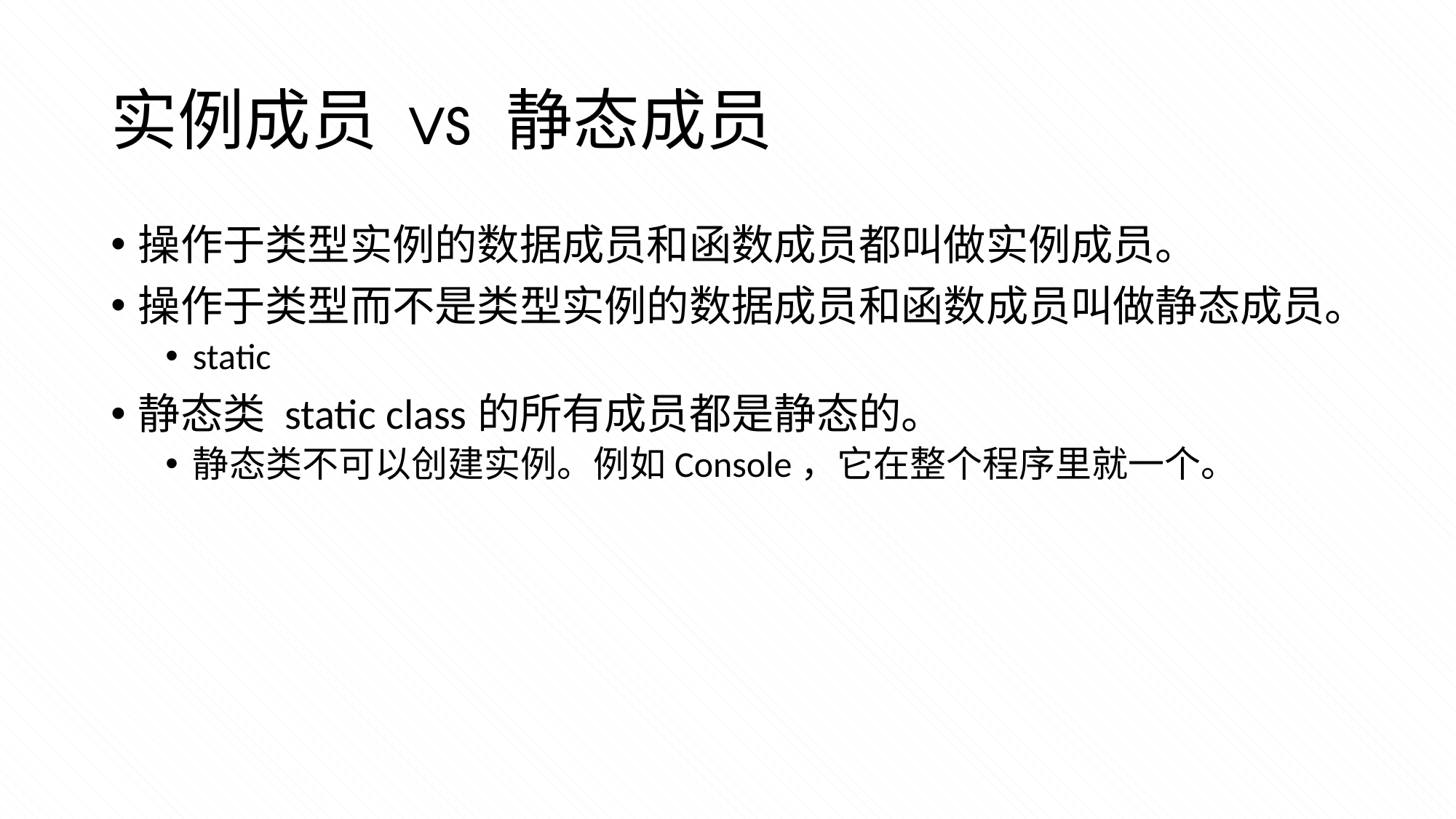

# 实例成员 vs 静态成员
操作于类型实例的数据成员和函数成员都叫做实例成员。
操作于类型而不是类型实例的数据成员和函数成员叫做静态成员。
static
静态类 static class的所有成员都是静态的。
静态类不可以创建实例。例如Console，它在整个程序里就一个。